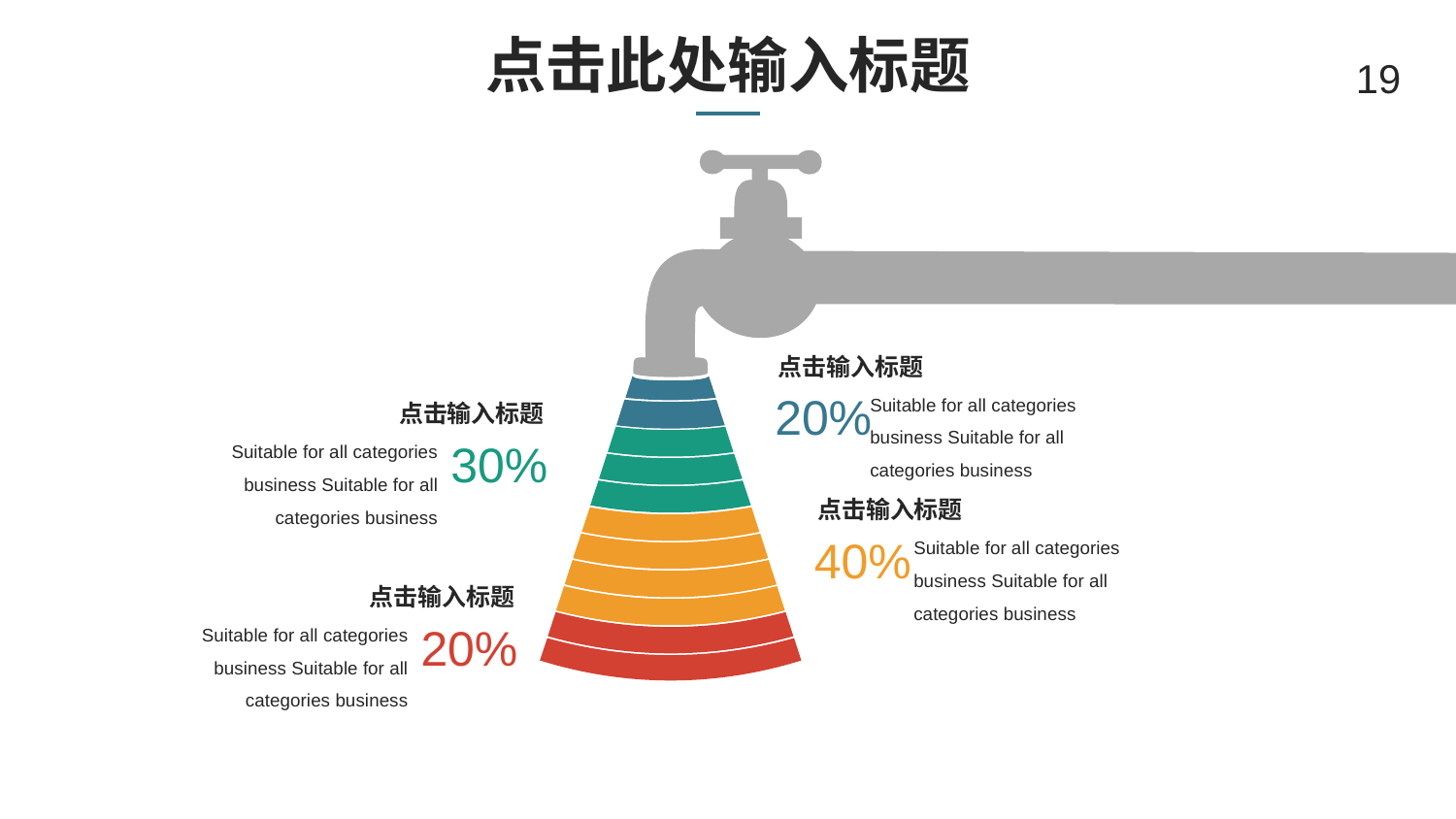

# 点击此处输入标题
19

点击输入标题
Suitable for all categories business Suitable for all categories business

20%
点击输入标题
Suitable for all categories business Suitable for all categories business
30%
点击输入标题
Suitable for all categories business Suitable for all categories business
40%
点击输入标题
Suitable for all categories business Suitable for all categories business
20%